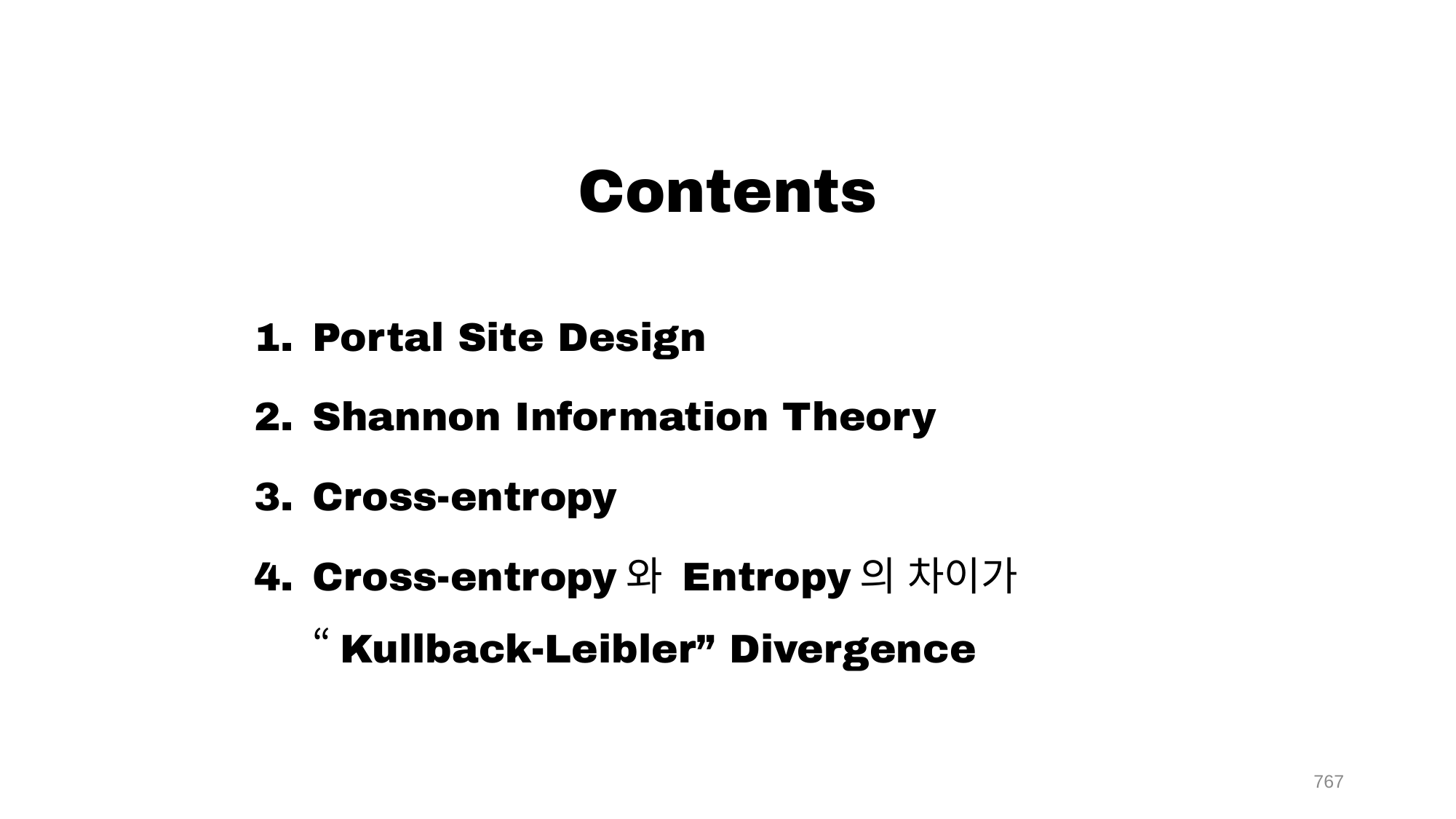

Contents
Portal Site Design
Shannon Information Theory
Cross-entropy
Cross-entropy와 Entropy의 차이가 “Kullback-Leibler” Divergence
767